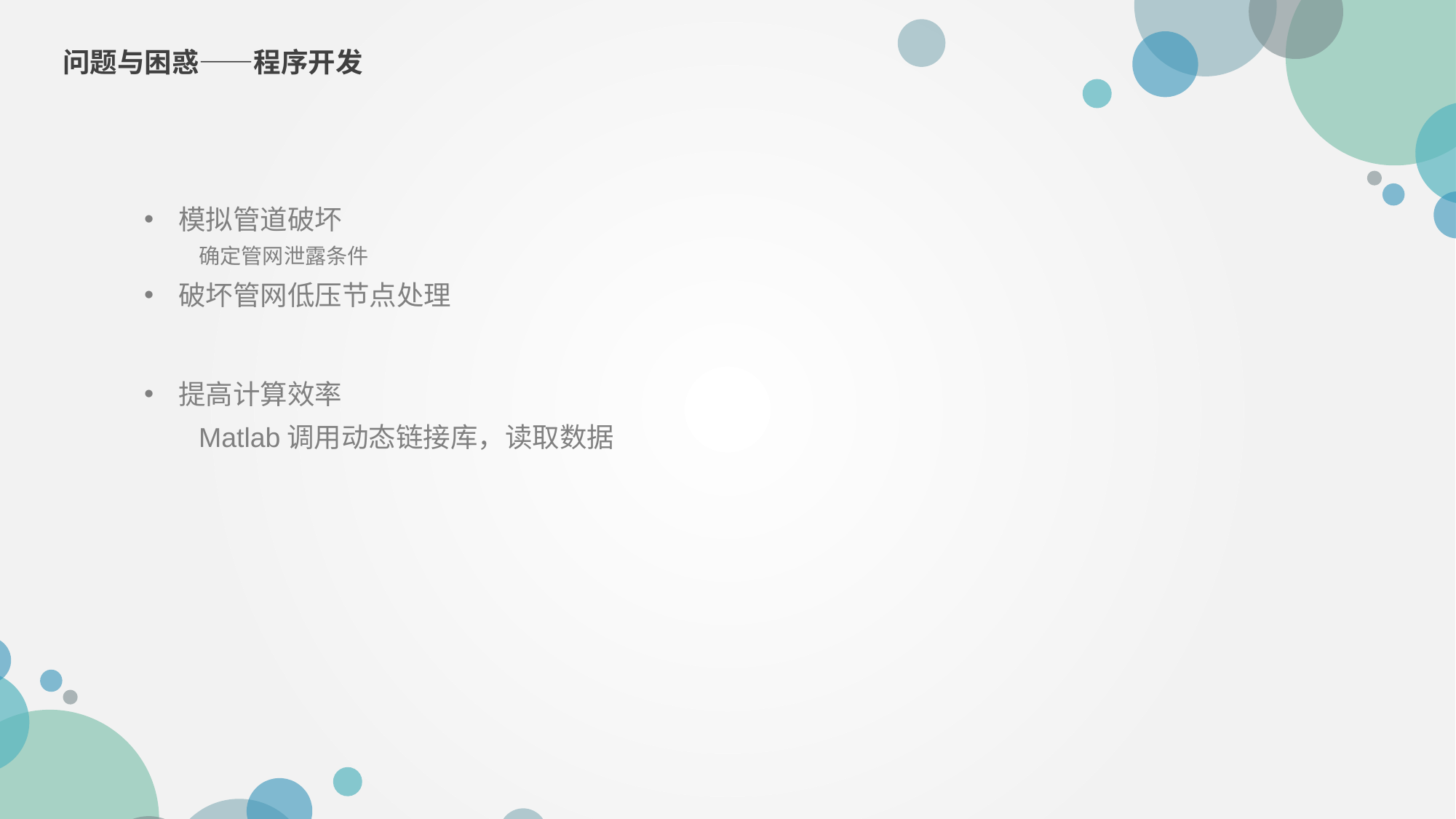

问题与困惑——程序开发
模拟管道破坏
确定管网泄露条件
破坏管网低压节点处理

提高计算效率
Matlab调用动态链接库，读取数据